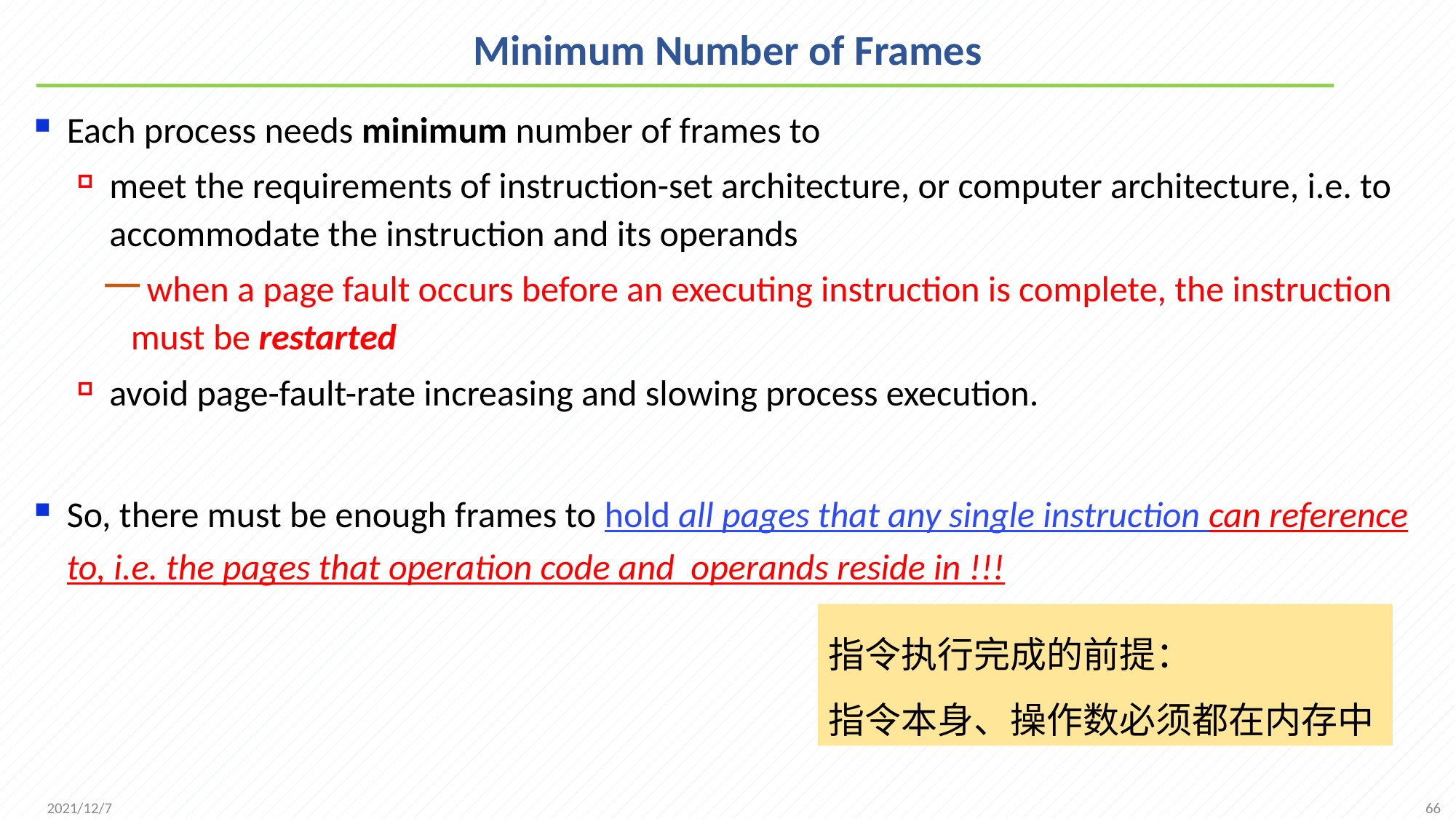

# Minimum Number of Frames
Each process needs minimum number of frames to
meet the requirements of instruction-set architecture, or computer architecture, i.e. to accommodate the instruction and its operands
when a page fault occurs before an executing instruction is complete, the instruction must be restarted
avoid page-fault-rate increasing and slowing process execution.

So, there must be enough frames to hold all pages that any single instruction can reference to, i.e. the pages that operation code and  operands reside in !!!

指令执行完成的前提：
指令本身、操作数必须都在内存中
66
2021/12/7